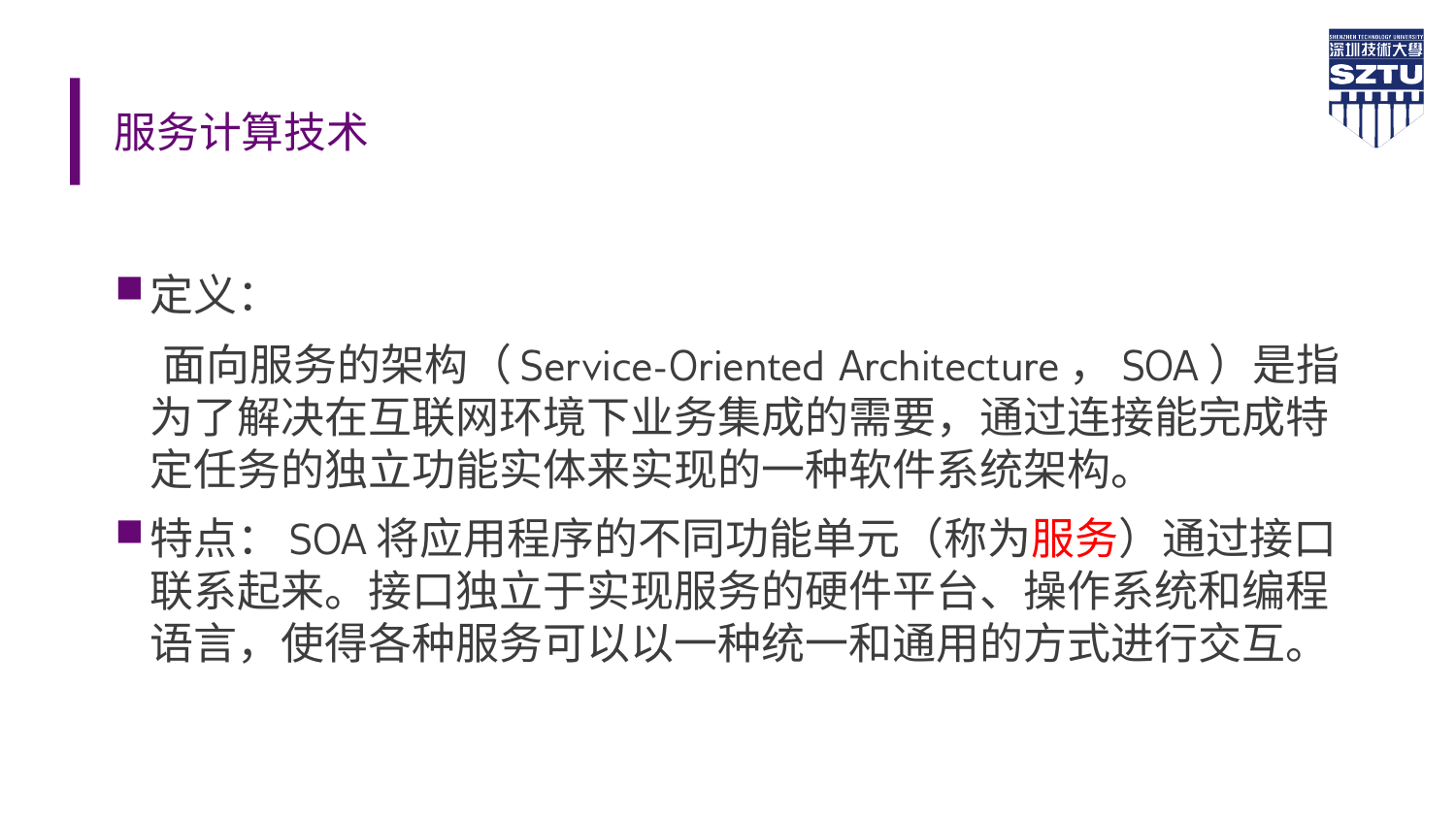

# 服务计算技术
定义：
    面向服务的架构（Service-Oriented Architecture，SOA）是指为了解决在互联网环境下业务集成的需要，通过连接能完成特定任务的独立功能实体来实现的一种软件系统架构。
特点：SOA将应用程序的不同功能单元（称为服务）通过接口联系起来。接口独立于实现服务的硬件平台、操作系统和编程语言，使得各种服务可以以一种统一和通用的方式进行交互。